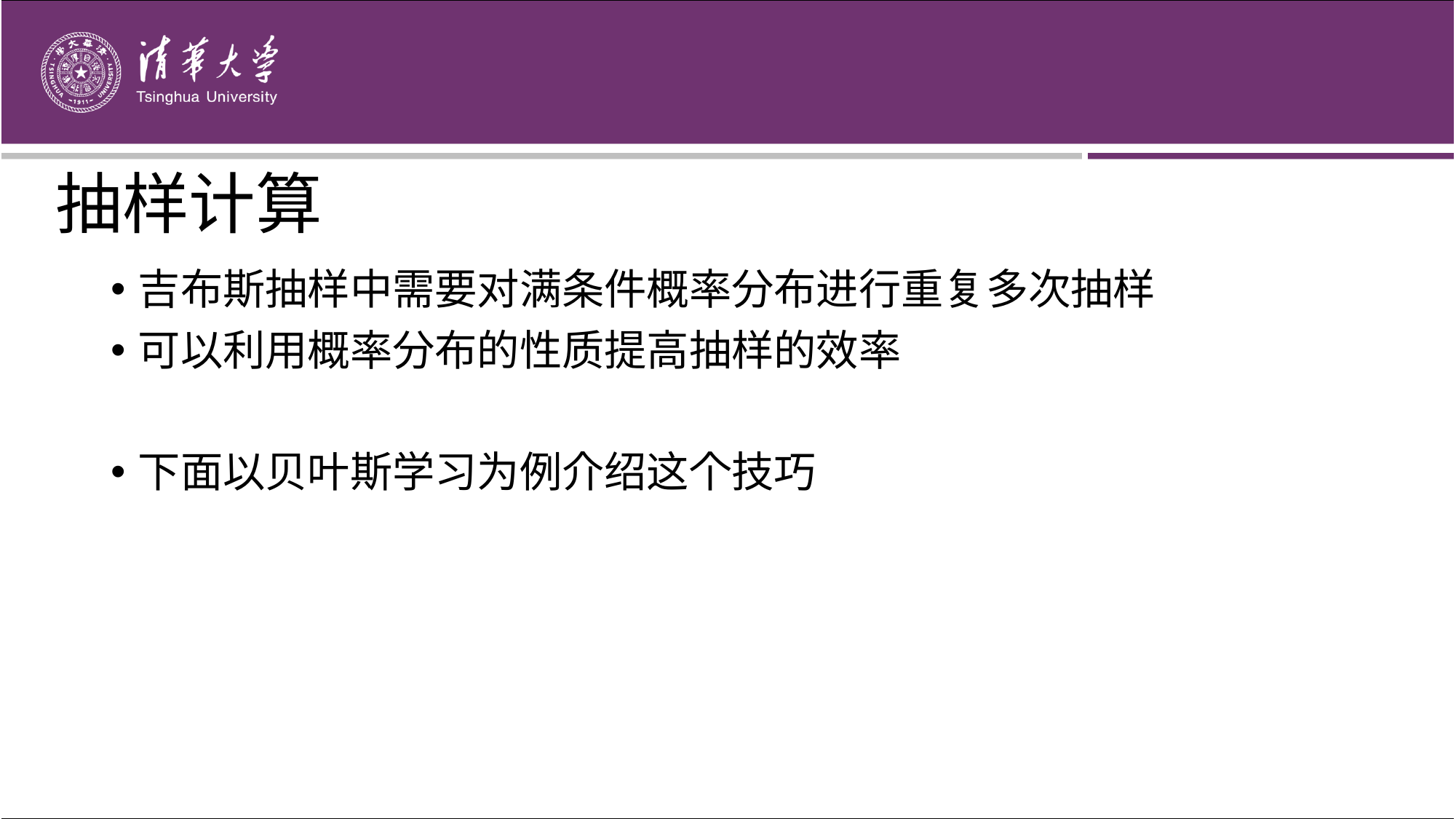

# 抽样计算
吉布斯抽样中需要对满条件概率分布进行重复多次抽样
可以利用概率分布的性质提高抽样的效率

下面以贝叶斯学习为例介绍这个技巧